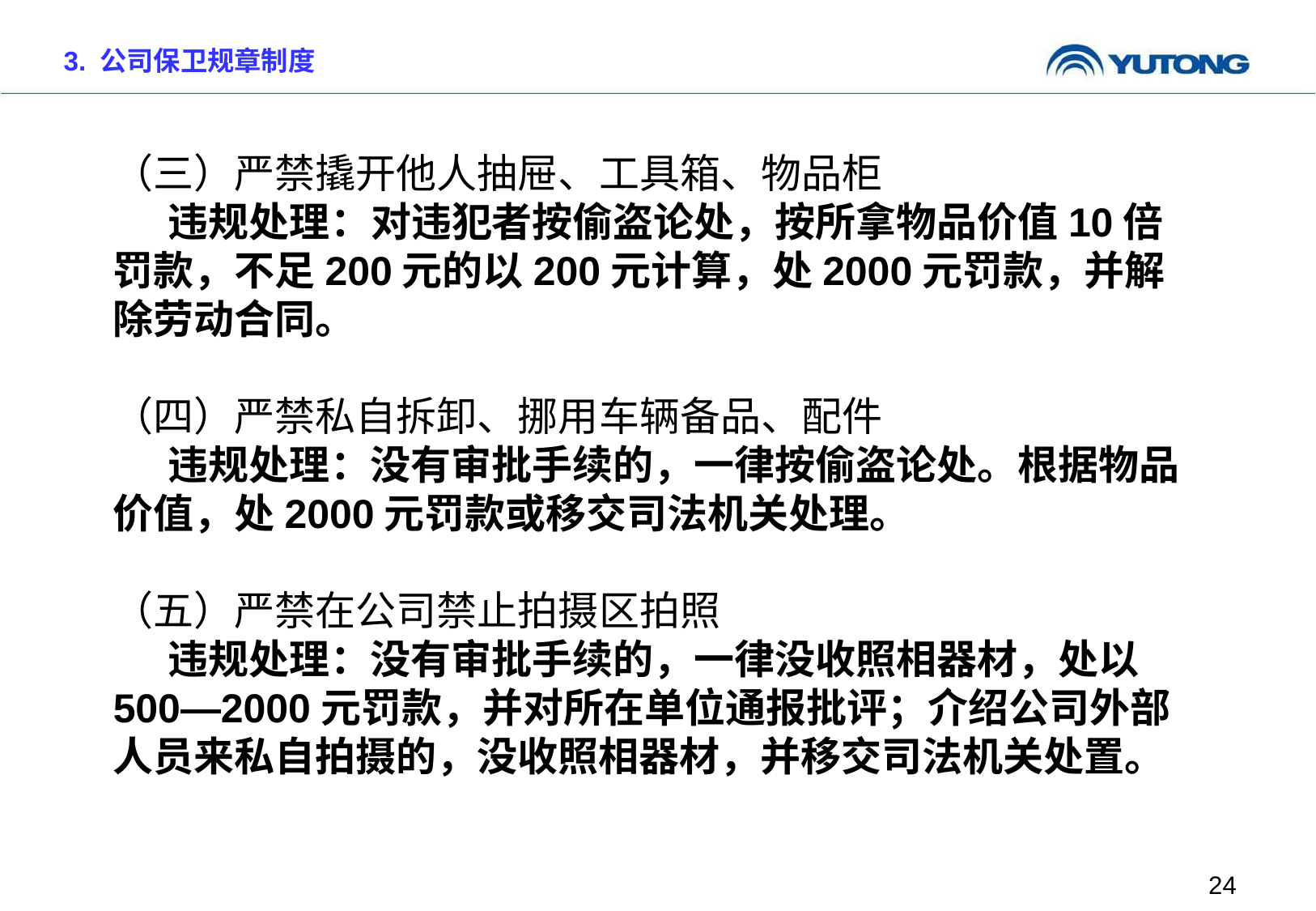

3. 公司保卫规章制度

（三）严禁撬开他人抽屉、工具箱、物品柜
     违规处理：对违犯者按偷盗论处，按所拿物品价值10倍罚款，不足200元的以200元计算，处2000元罚款，并解除劳动合同。

（四）严禁私自拆卸、挪用车辆备品、配件
     违规处理：没有审批手续的，一律按偷盗论处。根据物品价值，处2000元罚款或移交司法机关处理。

（五）严禁在公司禁止拍摄区拍照
     违规处理：没有审批手续的，一律没收照相器材，处以500—2000元罚款，并对所在单位通报批评；介绍公司外部人员来私自拍摄的，没收照相器材，并移交司法机关处置。

24